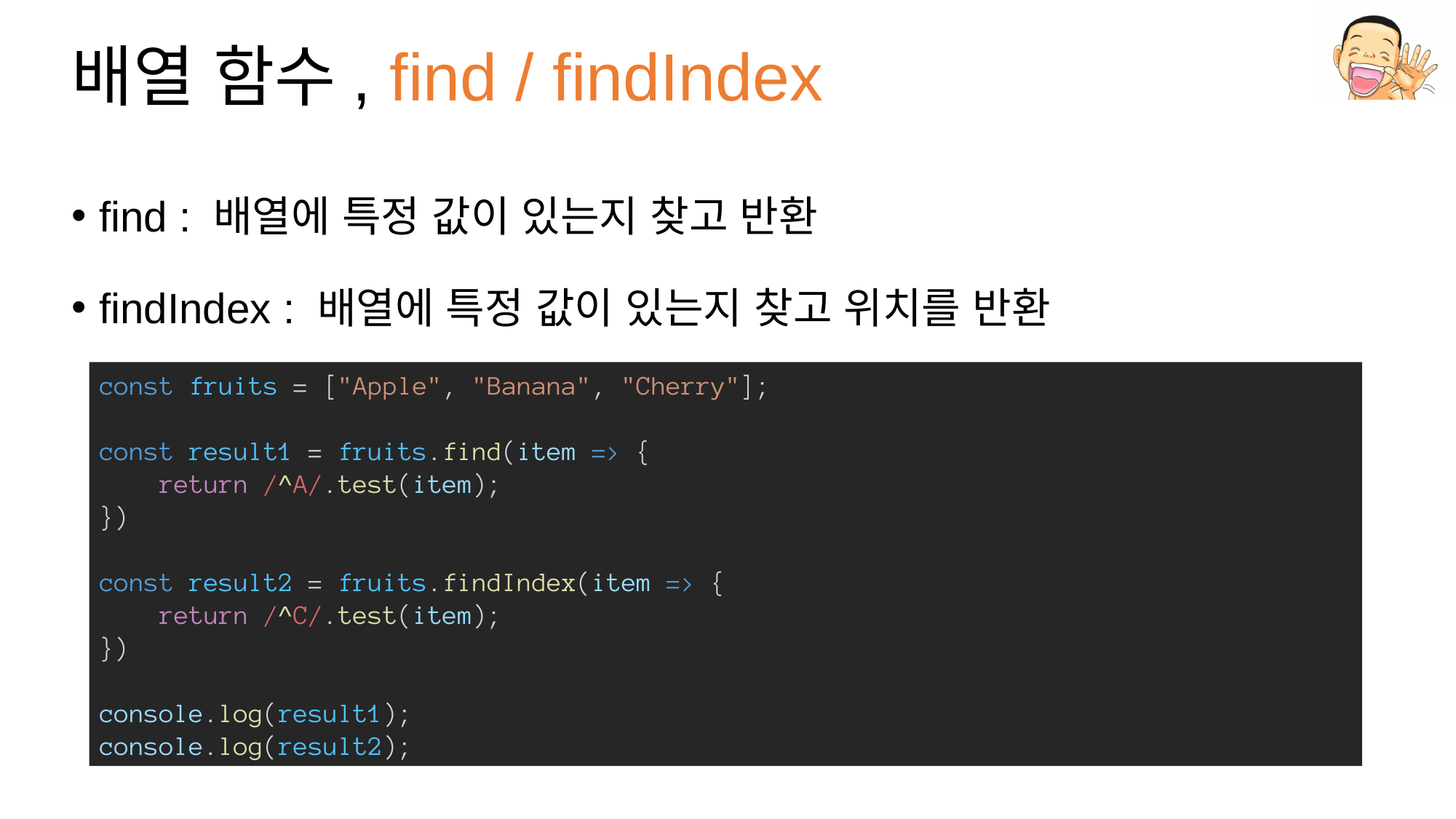

# 배열 함수, find / findIndex
find : 배열에 특정 값이 있는지 찾고 반환
findIndex : 배열에 특정 값이 있는지 찾고 위치를 반환

const fruits = ["Apple", "Banana", "Cherry"];
const result1 = fruits.find(item => {
    return /^A/.test(item);
})
const result2 = fruits.findIndex(item => {
    return /^C/.test(item);
})
console.log(result1);
console.log(result2);